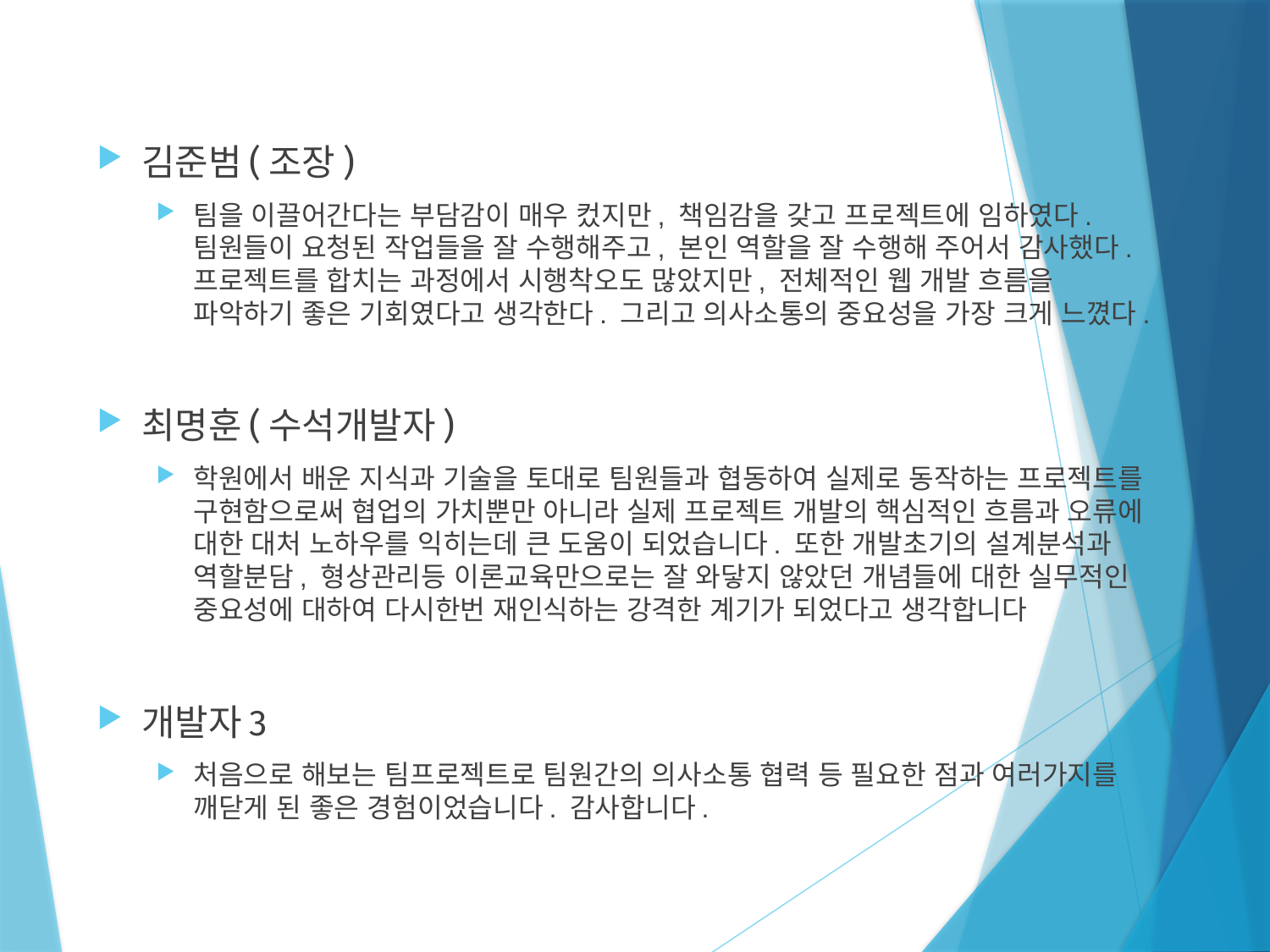

김준범(조장)
팀을 이끌어간다는 부담감이 매우 컸지만, 책임감을 갖고 프로젝트에 임하였다. 팀원들이 요청된 작업들을 잘 수행해주고, 본인 역할을 잘 수행해 주어서 감사했다. 프로젝트를 합치는 과정에서 시행착오도 많았지만, 전체적인 웹 개발 흐름을 파악하기 좋은 기회였다고 생각한다. 그리고 의사소통의 중요성을 가장 크게 느꼈다.

최명훈(수석개발자)
학원에서 배운 지식과 기술을 토대로 팀원들과 협동하여 실제로 동작하는 프로젝트를 구현함으로써 협업의 가치뿐만 아니라 실제 프로젝트 개발의 핵심적인 흐름과 오류에 대한 대처 노하우를 익히는데 큰 도움이 되었습니다. 또한 개발초기의 설계분석과 역할분담, 형상관리등 이론교육만으로는 잘 와닿지 않았던 개념들에 대한 실무적인 중요성에 대하여 다시한번 재인식하는 강격한 계기가 되었다고 생각합니다

개발자3
처음으로 해보는 팀프로젝트로 팀원간의 의사소통 협력 등 필요한 점과 여러가지를 깨닫게 된 좋은 경험이었습니다. 감사합니다.